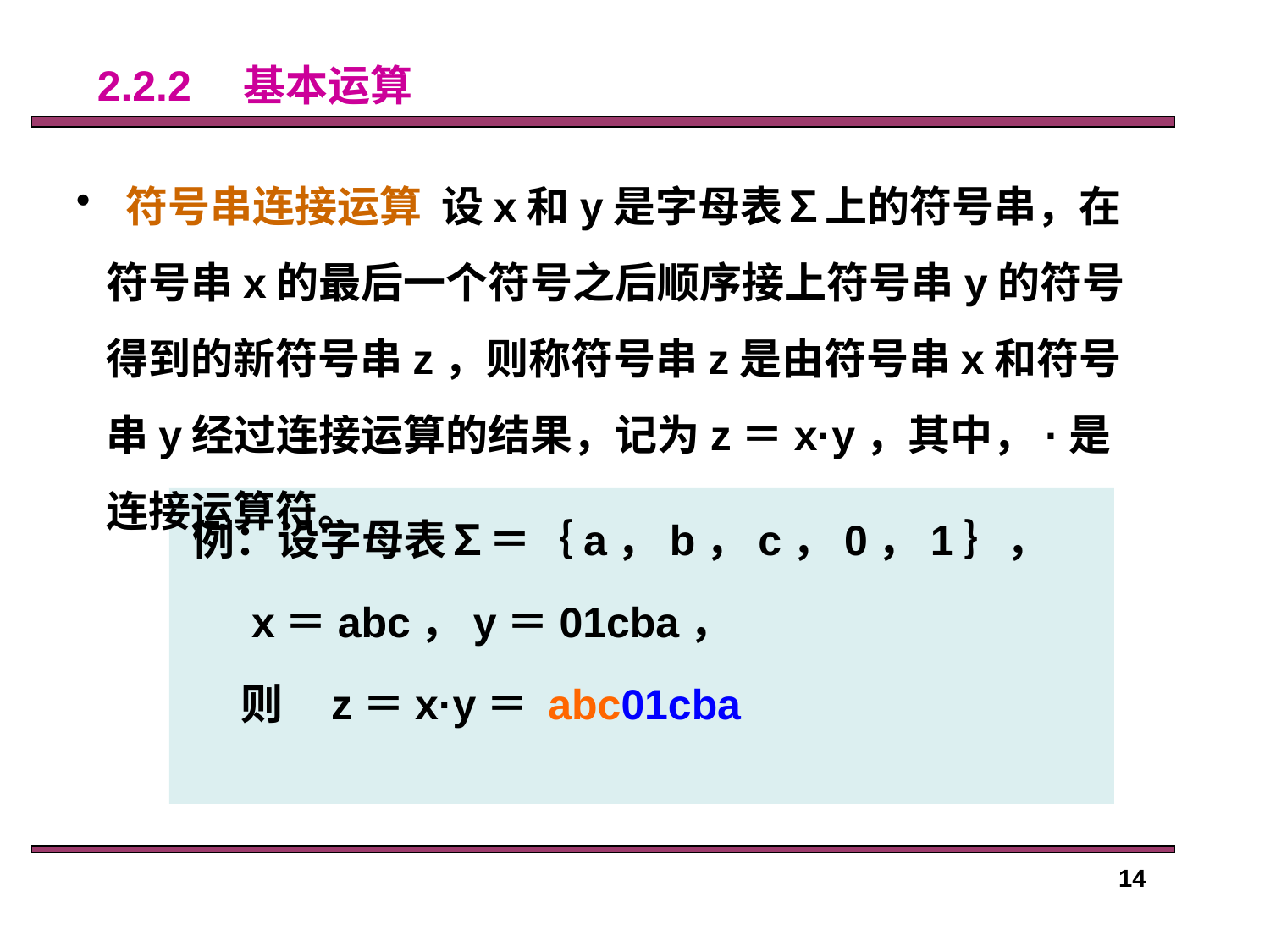

# 2.2.2　基本运算
 符号串连接运算  设x和y是字母表∑上的符号串，在符号串x的最后一个符号之后顺序接上符号串y的符号得到的新符号串z，则称符号串z是由符号串x和符号串y经过连接运算的结果，记为z＝x·y，其中，·是连接运算符。

例：设字母表∑＝｛a，b，c，0，1｝，
     x＝abc，y＝01cba，
    则    z＝x·y＝ abc01cba
14